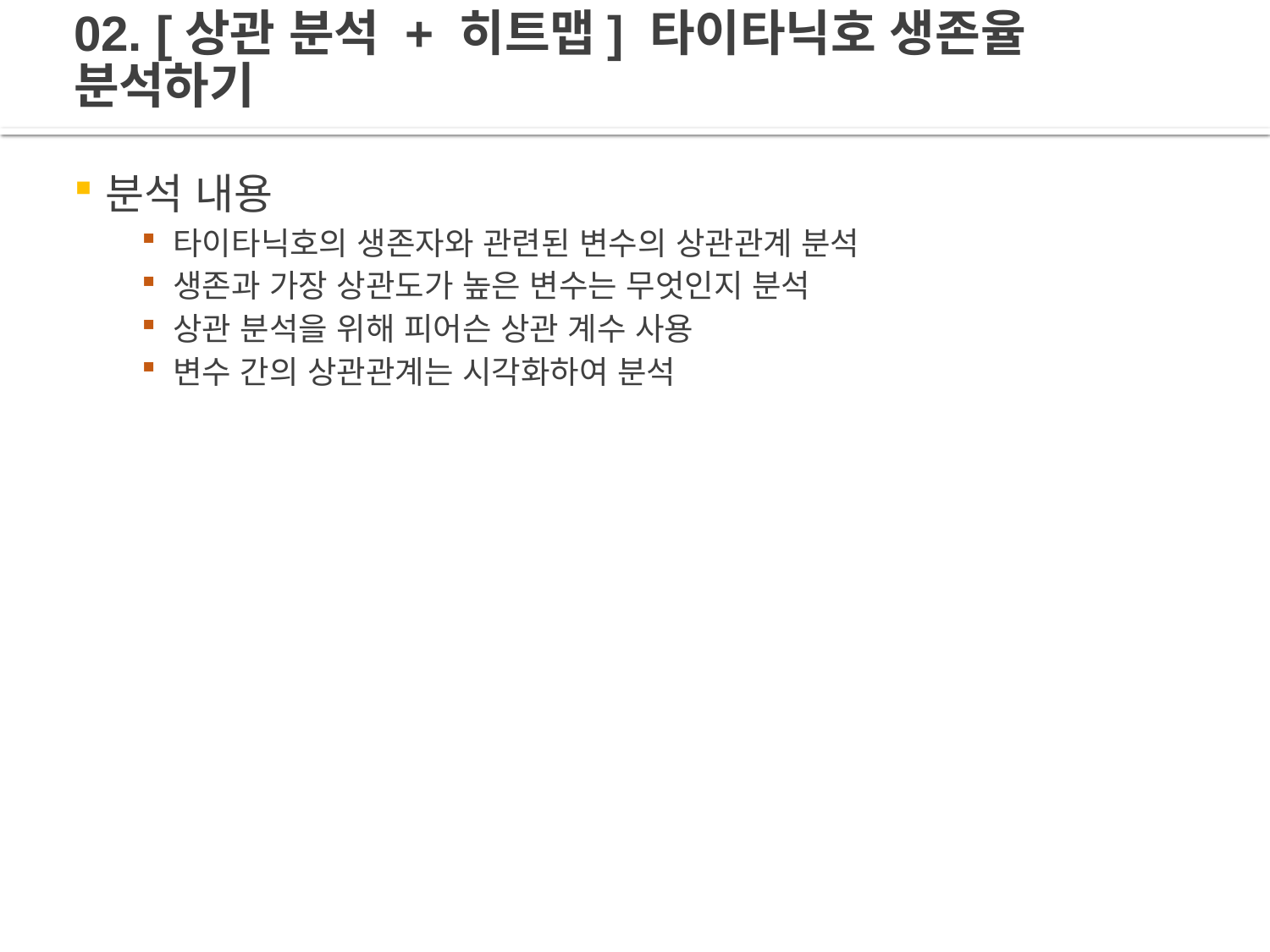

# 02. [상관 분석 + 히트맵] 타이타닉호 생존율 분석하기
분석 내용
타이타닉호의 생존자와 관련된 변수의 상관관계 분석
생존과 가장 상관도가 높은 변수는 무엇인지 분석
상관 분석을 위해 피어슨 상관 계수 사용
변수 간의 상관관계는 시각화하여 분석